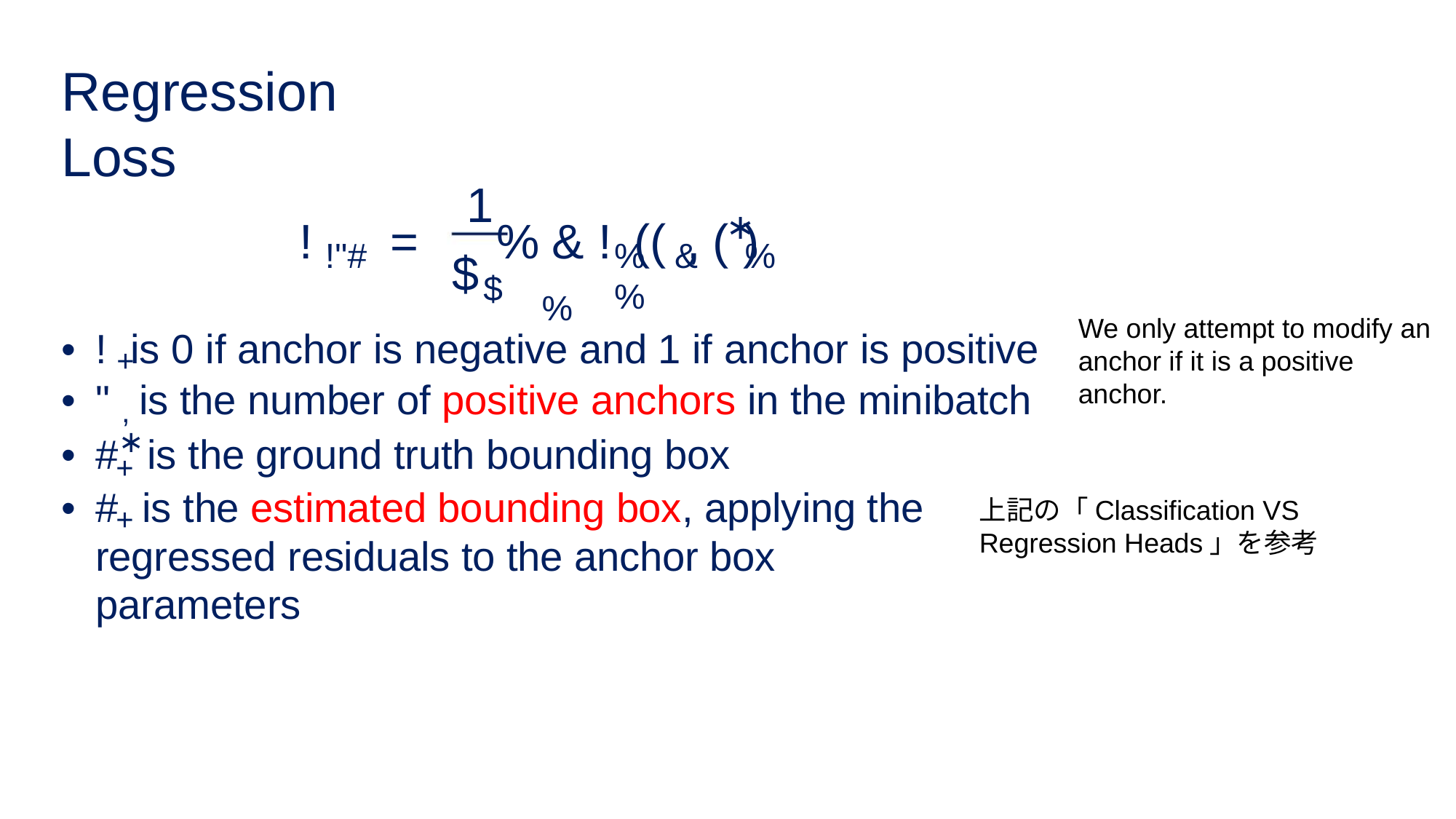

Regression Loss
1
∗
! = % & ! (( , ( )
!"#
% & % %
$
$
%
We only attempt to modify an anchor if it is a positive anchor.
• ! is 0 if anchor is negative and 1 if anchor is positive
+
• " is the number of positive anchors in the minibatch
,
∗
• # is the ground truth bounding box
+
• # is the estimated bounding box, applying the
上記の「Classification VS Regression Heads」を参考
+
regressed residuals to the anchor box parameters